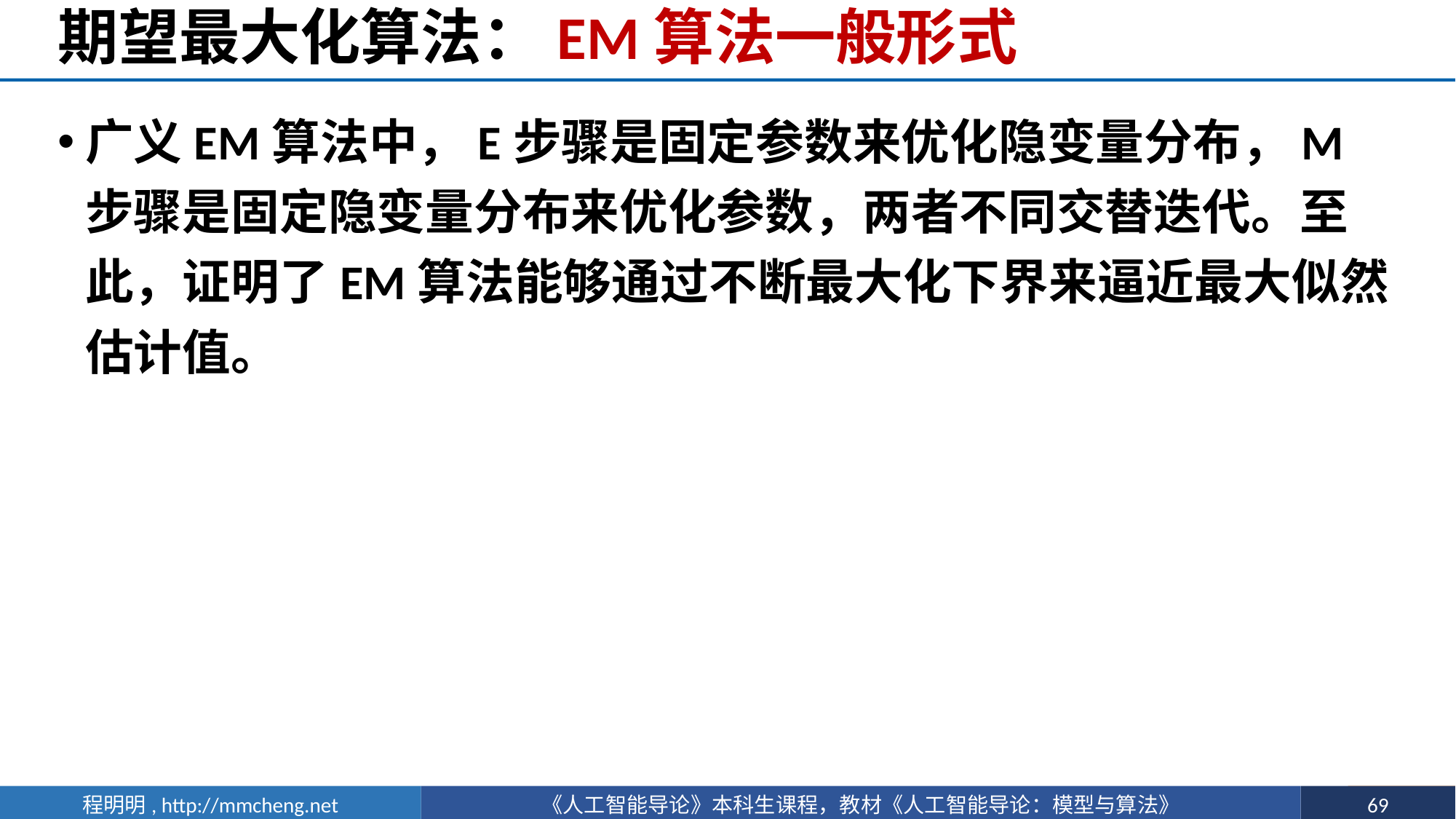

# 期望最大化算法：EM算法一般形式
广义EM算法中，E步骤是固定参数来优化隐变量分布，M步骤是固定隐变量分布来优化参数，两者不同交替迭代。至此，证明了EM算法能够通过不断最大化下界来逼近最大似然估计值。